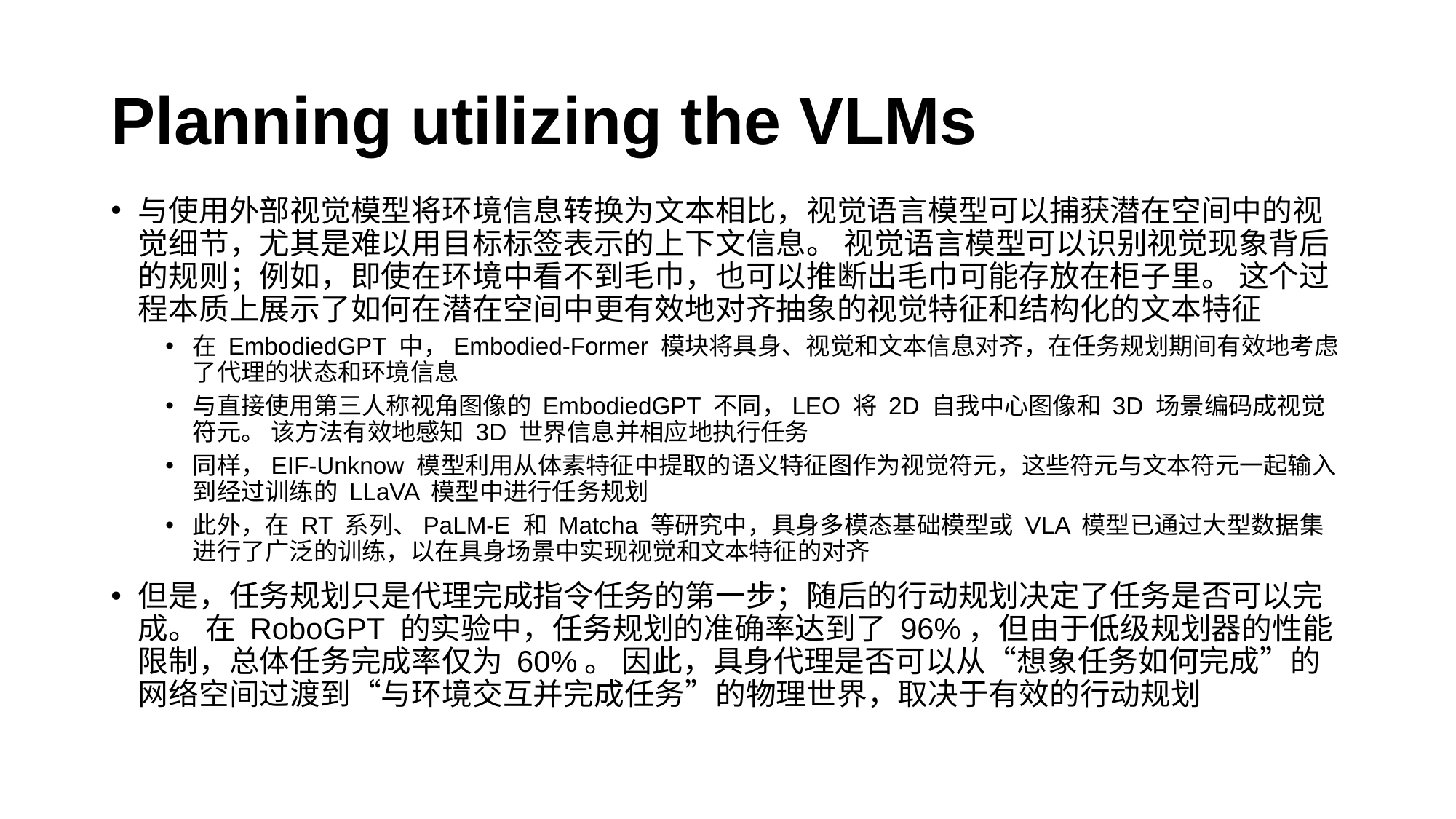

# Planning utilizing the VLMs
与使用外部视觉模型将环境信息转换为文本相比，视觉语言模型可以捕获潜在空间中的视觉细节，尤其是难以用目标标签表示的上下文信息。 视觉语言模型可以识别视觉现象背后的规则；例如，即使在环境中看不到毛巾，也可以推断出毛巾可能存放在柜子里。 这个过程本质上展示了如何在潜在空间中更有效地对齐抽象的视觉特征和结构化的文本特征
在 EmbodiedGPT 中，Embodied-Former 模块将具身、视觉和文本信息对齐，在任务规划期间有效地考虑了代理的状态和环境信息
与直接使用第三人称视角图像的 EmbodiedGPT 不同，LEO 将 2D 自我中心图像和 3D 场景编码成视觉符元。 该方法有效地感知 3D 世界信息并相应地执行任务
同样，EIF-Unknow 模型利用从体素特征中提取的语义特征图作为视觉符元，这些符元与文本符元一起输入到经过训练的 LLaVA 模型中进行任务规划
此外，在 RT 系列、PaLM-E 和 Matcha 等研究中，具身多模态基础模型或 VLA 模型已通过大型数据集进行了广泛的训练，以在具身场景中实现视觉和文本特征的对齐
但是，任务规划只是代理完成指令任务的第一步；随后的行动规划决定了任务是否可以完成。 在 RoboGPT 的实验中，任务规划的准确率达到了 96%，但由于低级规划器的性能限制，总体任务完成率仅为 60%。 因此，具身代理是否可以从“想象任务如何完成”的网络空间过渡到“与环境交互并完成任务”的物理世界，取决于有效的行动规划